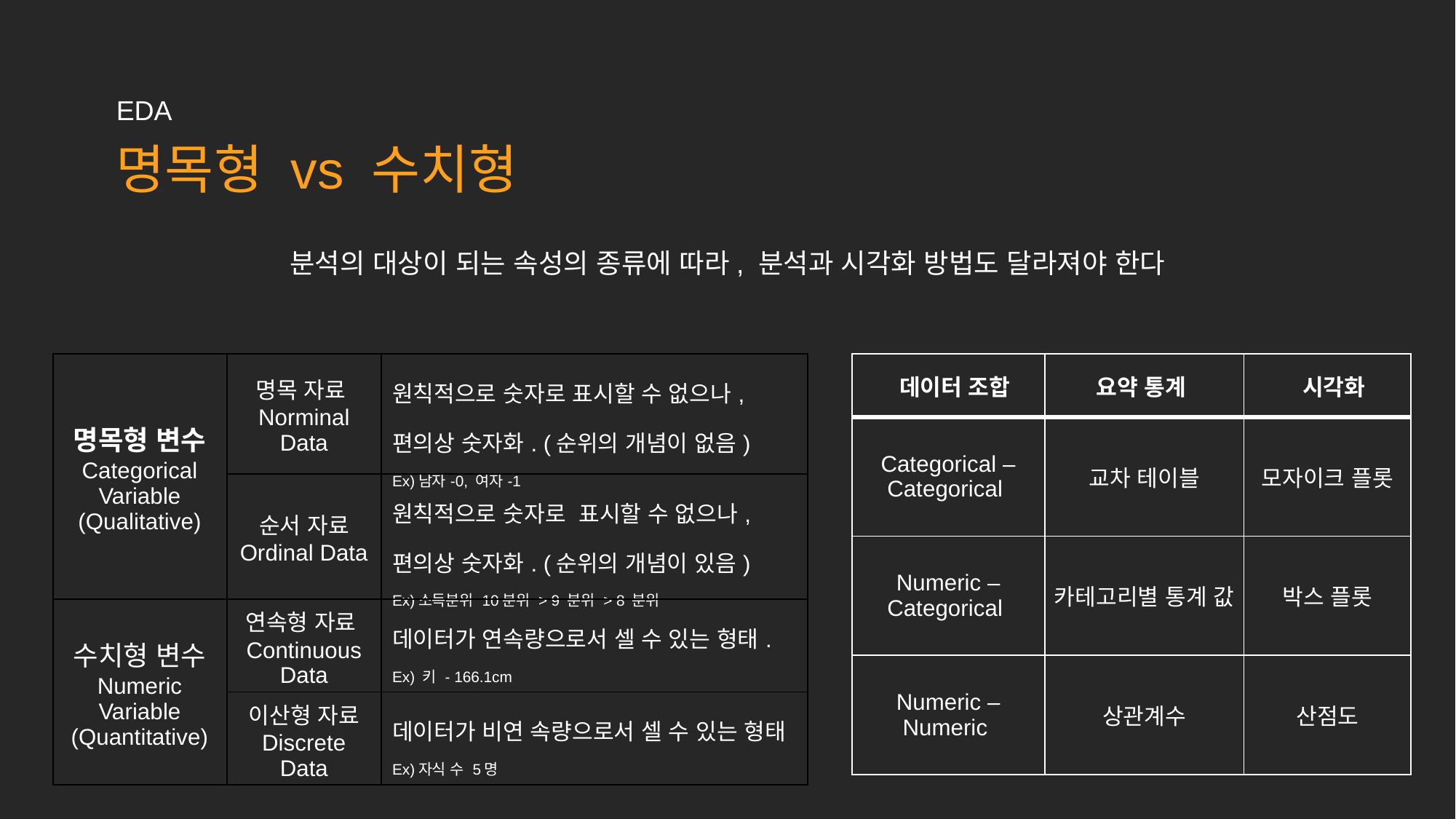

EDA
명목형 vs 수치형
분석의 대상이 되는 속성의 종류에 따라, 분석과 시각화 방법도 달라져야 한다
| 명목형 변수 Categorical Variable (Qualitative) | 명목 자료 Norminal Data | 원칙적으로 숫자로 표시할 수 없으나, 편의상 숫자화. (순위의 개념이 없음)  Ex)남자-0, 여자-1 |
| --- | --- | --- |
|  | 순서 자료 Ordinal Data | 원칙적으로 숫자로  표시할 수 없으나, 편의상 숫자화. (순위의 개념이 있음) Ex)소득분위 10분위 > 9 분위 > 8 분위 |
| 수치형 변수 Numeric Variable (Quantitative) | 연속형 자료 Continuous Data | 데이터가 연속량으로서 셀 수 있는 형태. Ex) 키 - 166.1cm |
|  | 이산형 자료 Discrete Data | 데이터가 비연 속량으로서 셀 수 있는 형태 Ex)자식 수 5명 |
| 데이터 조합 | 요약 통계 | 시각화 |
| --- | --- | --- |
| Categorical – Categorical | 교차 테이블 | 모자이크 플롯 |
| Numeric – Categorical | 카테고리별 통계 값 | 박스 플롯 |
| Numeric – Numeric | 상관계수 | 산점도 |